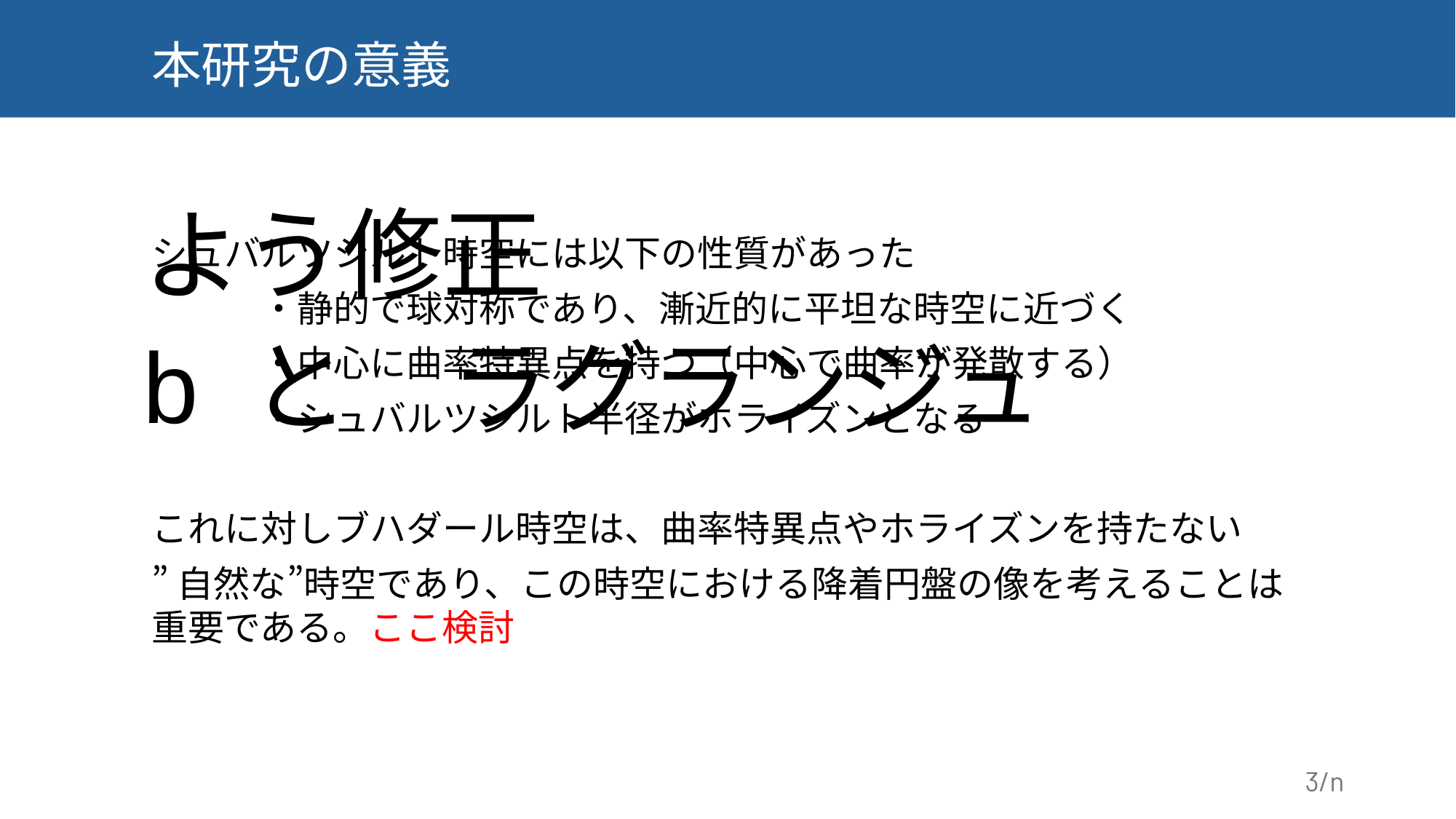

# 本研究の意義
よう修正
b と　ラグランジュ
シュバルツシルト時空には以下の性質があった
	・静的で球対称であり、漸近的に平坦な時空に近づく
	・中心に曲率特異点を持つ（中心で曲率が発散する）
	・シュバルツシルト半径がホライズンとなる

これに対しブハダール時空は、曲率特異点やホライズンを持たない
”自然な”時空であり、この時空における降着円盤の像を考えることは重要である。ここ検討
3/n